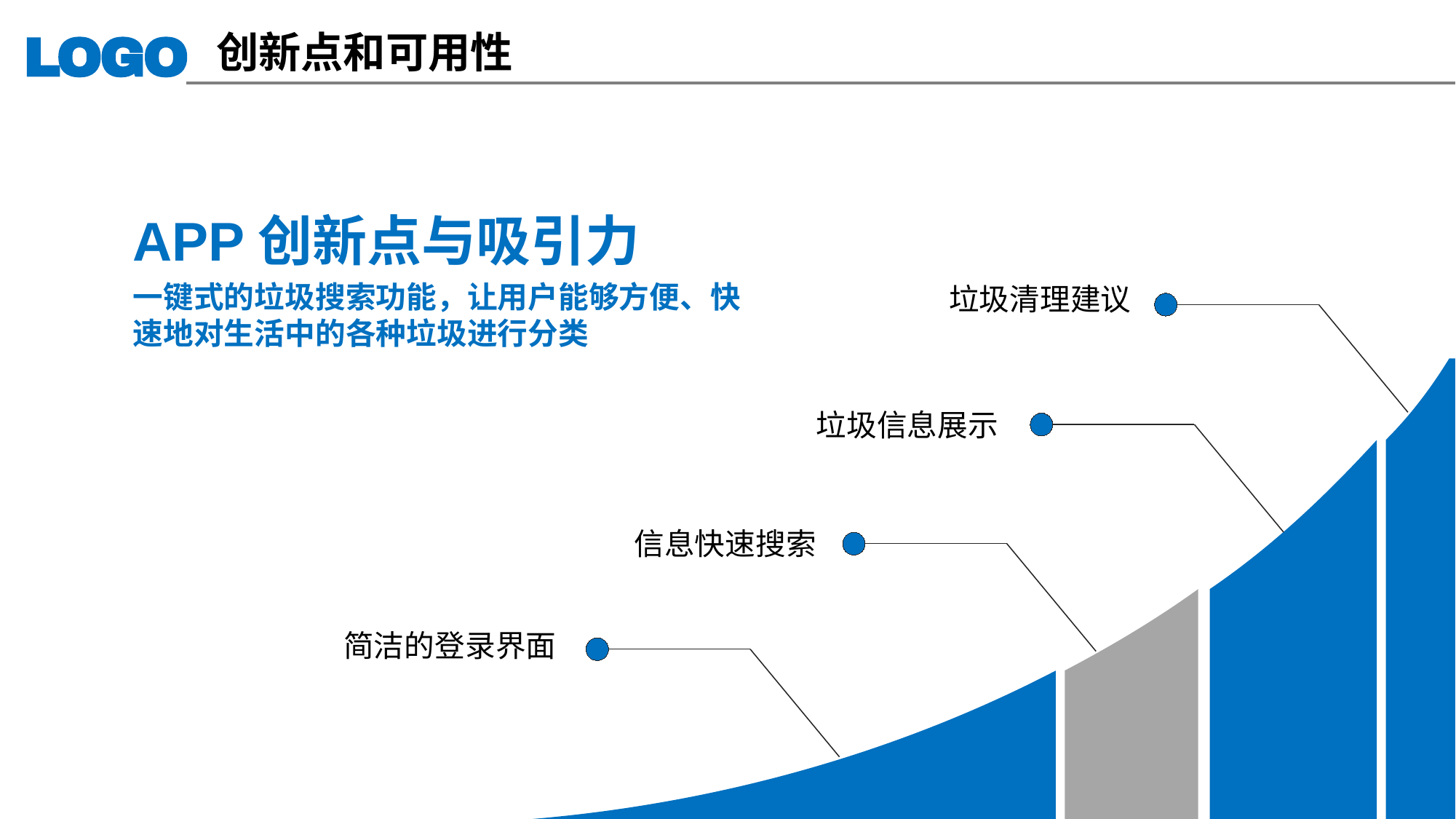

创新点和可用性
APP创新点与吸引力
一键式的垃圾搜索功能，让用户能够方便、快速地对生活中的各种垃圾进行分类

垃圾清理建议

垃圾信息展示

信息快速搜索

简洁的登录界面